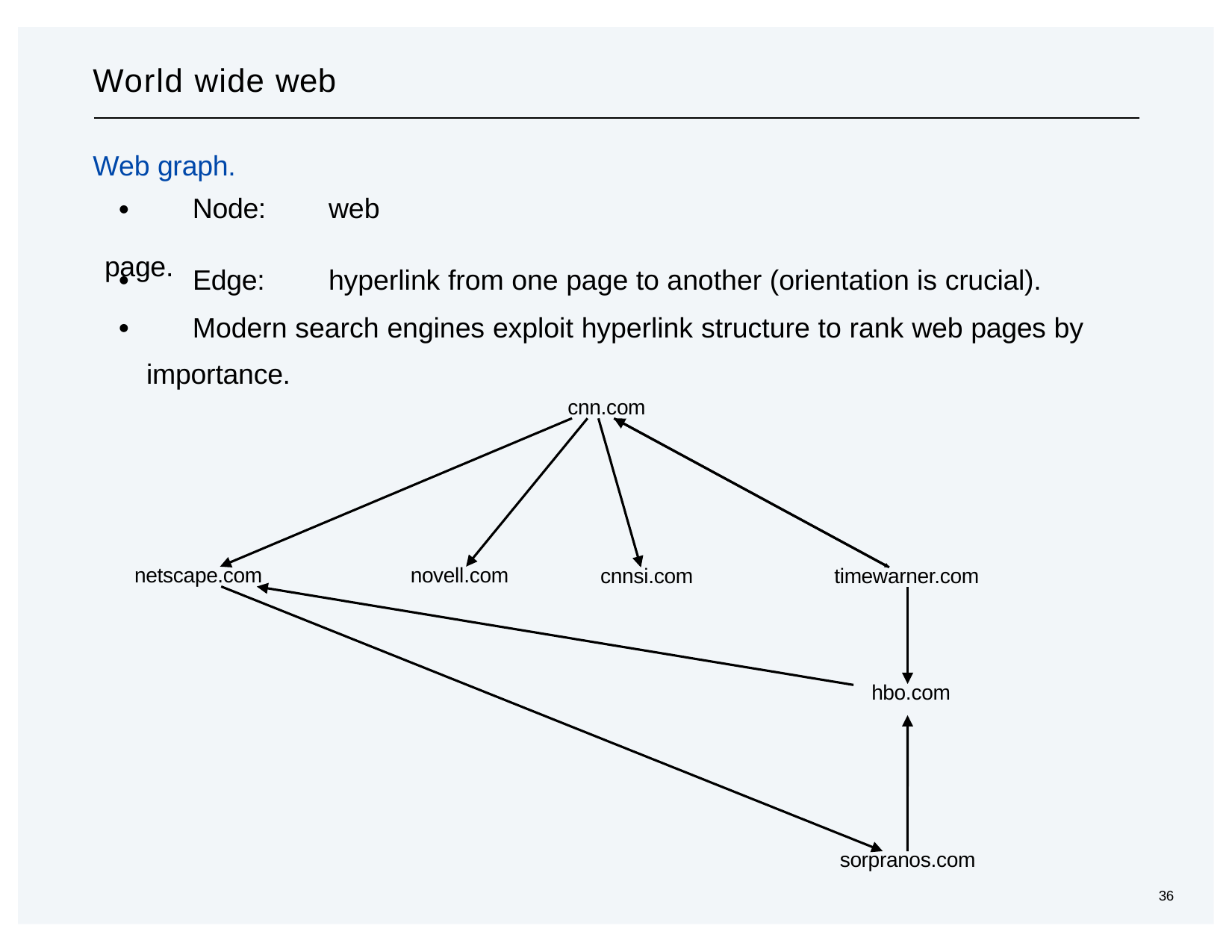

# World wide web

Web graph.
・Node:	web page.
・Edge:	hyperlink from one page to another (orientation is crucial).
・Modern search engines exploit hyperlink structure to rank web pages by importance.
cnn.com

netscape.com
novell.com
cnnsi.com
timewarner.com

hbo.com

sorpranos.com
36